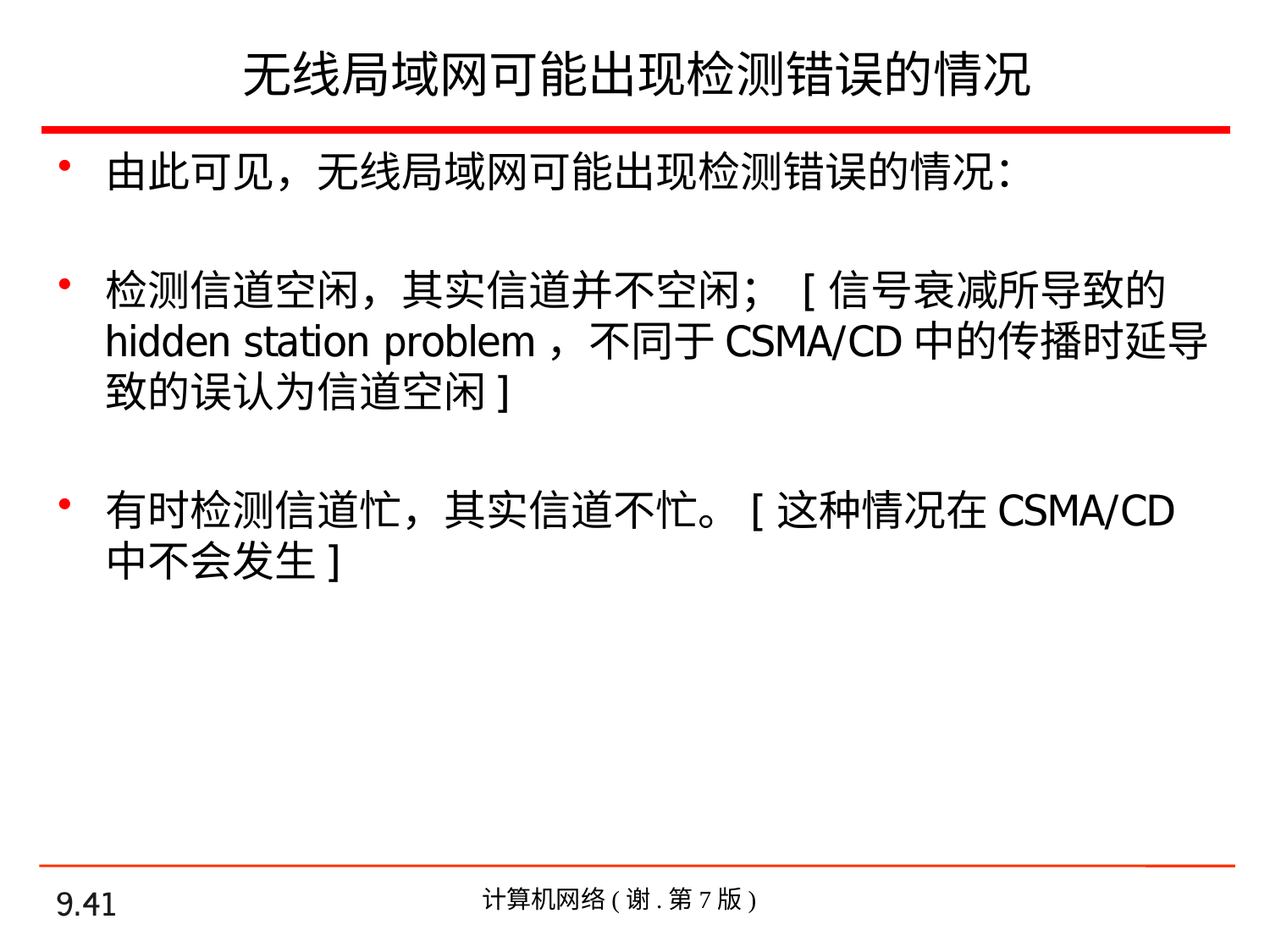

# 无线局域网可能出现检测错误的情况
由此可见，无线局域网可能出现检测错误的情况：

检测信道空闲，其实信道并不空闲； [信号衰减所导致的hidden station problem，不同于CSMA/CD中的传播时延导致的误认为信道空闲]

有时检测信道忙，其实信道不忙。[这种情况在CSMA/CD中不会发生]